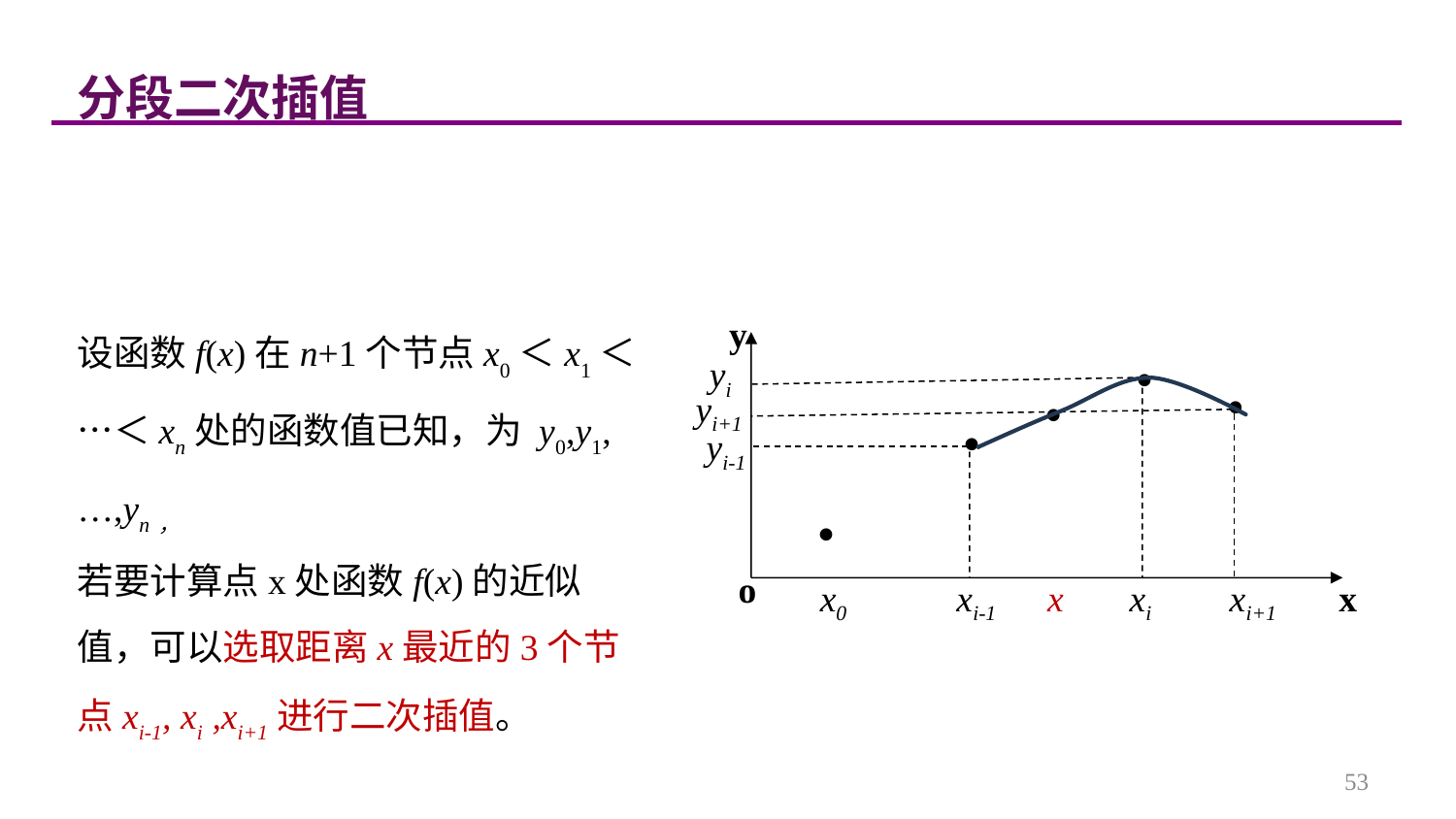

分段二次插值
设函数f(x)在n+1个节点x0＜x1＜ …＜xn处的函数值已知，为 y0,y1,…,yn，
若要计算点x处函数f(x)的近似值，可以选取距离x最近的3个节点xi-1, xi ,xi+1进行二次插值。
y

•

•
•
•

•
x0
xi-1
x
xi
xi+1

o
x
yi

yi+1

yi-1

53